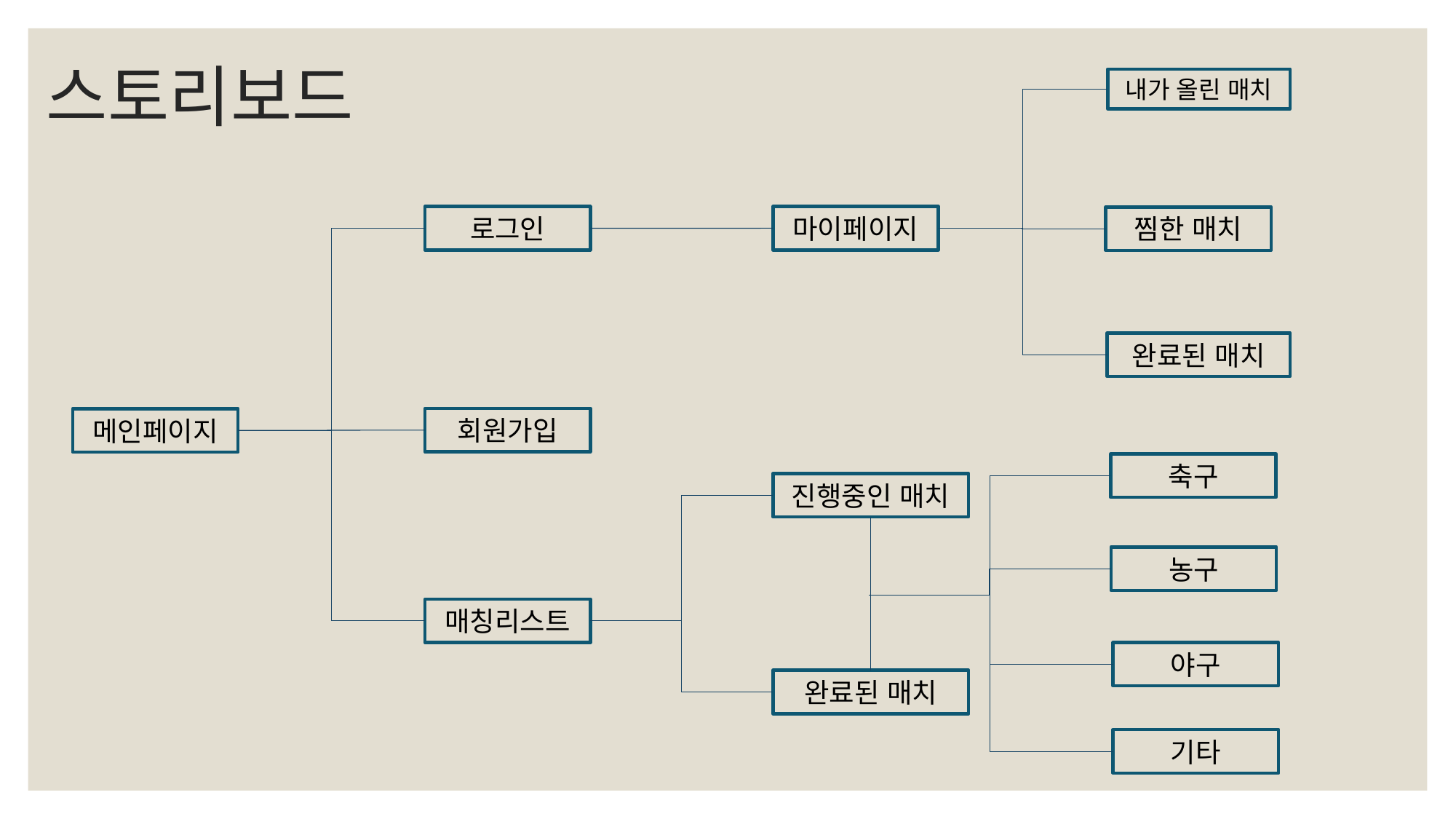

# 스토리보드
내가 올린 매치
마이페이지
로그인
찜한 매치
완료된 매치
회원가입
메인페이지
축구
진행중인 매치
농구
매칭리스트
야구
완료된 매치
기타